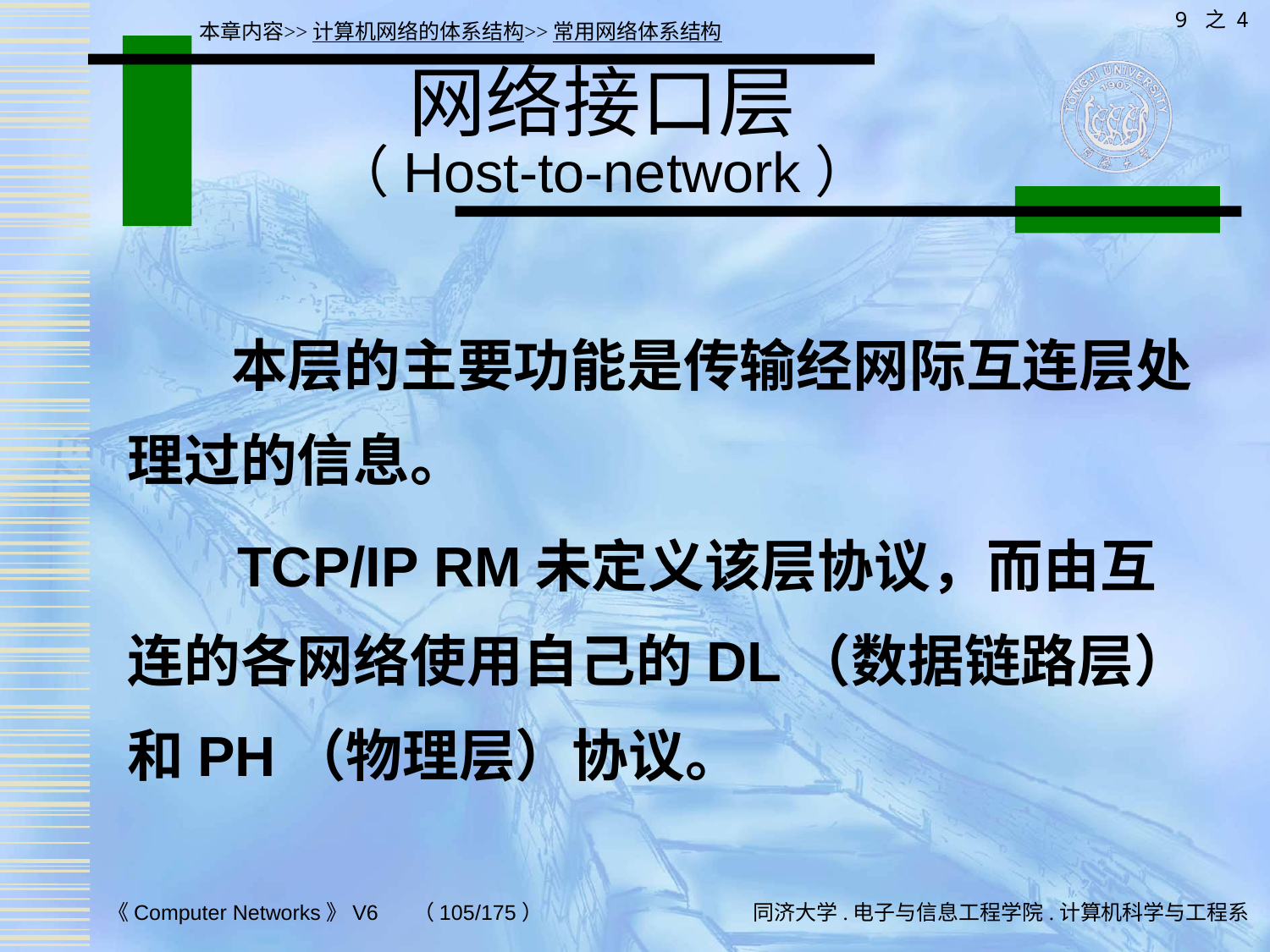

9 之 4
本章内容>>计算机网络的体系结构>>常用网络体系结构
# 网络接口层 （Host-to-network）
       本层的主要功能是传输经网际互连层处理过的信息。
       TCP/IP RM未定义该层协议，而由互连的各网络使用自己的DL（数据链路层）和PH（物理层）协议。